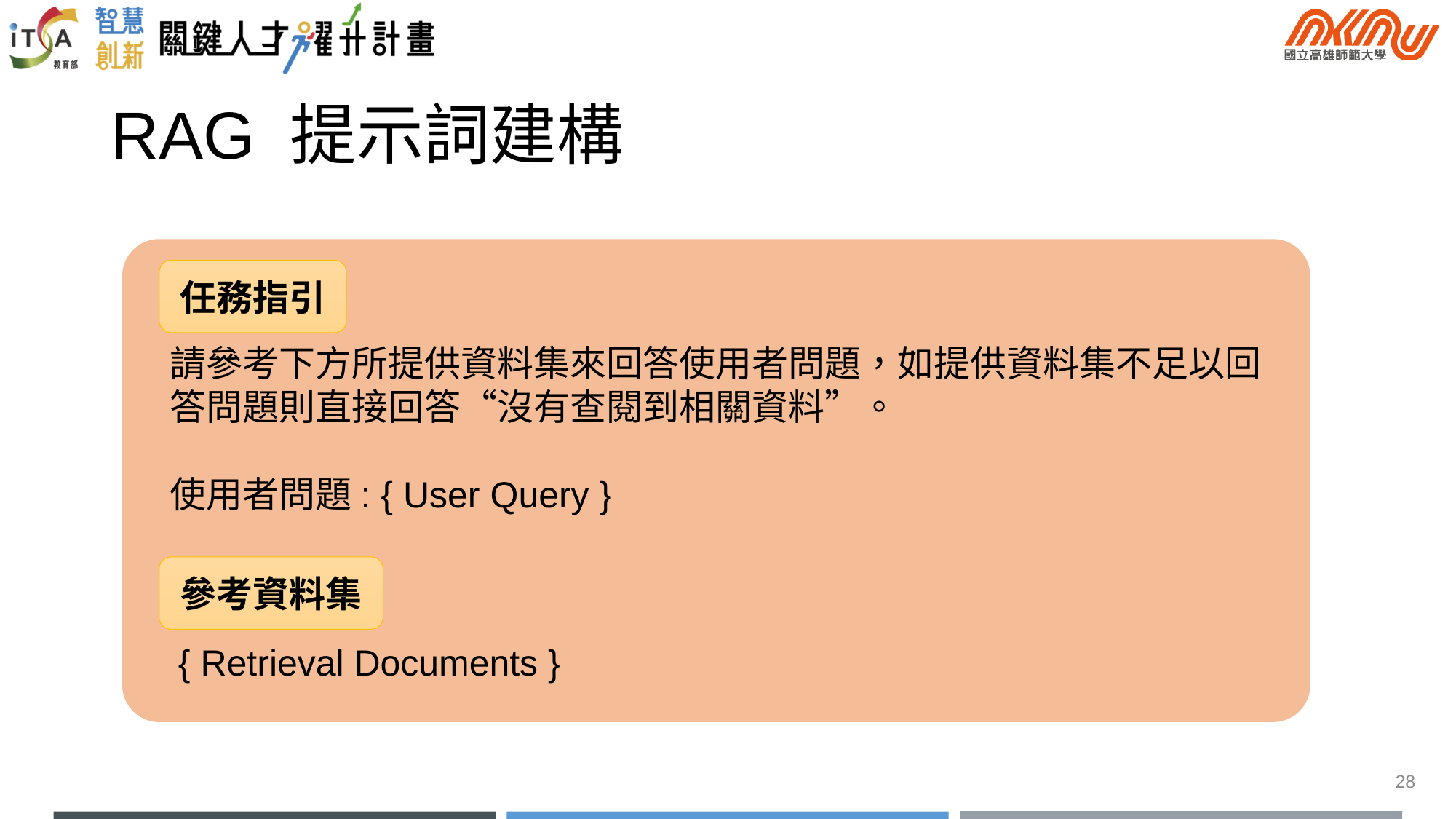

# RAG 提示詞建構

任務指引
請參考下方所提供資料集來回答使用者問題，如提供資料集不足以回答問題則直接回答“沒有查閱到相關資料”。

使用者問題: { User Query }
參考資料集
{ Retrieval Documents }
28